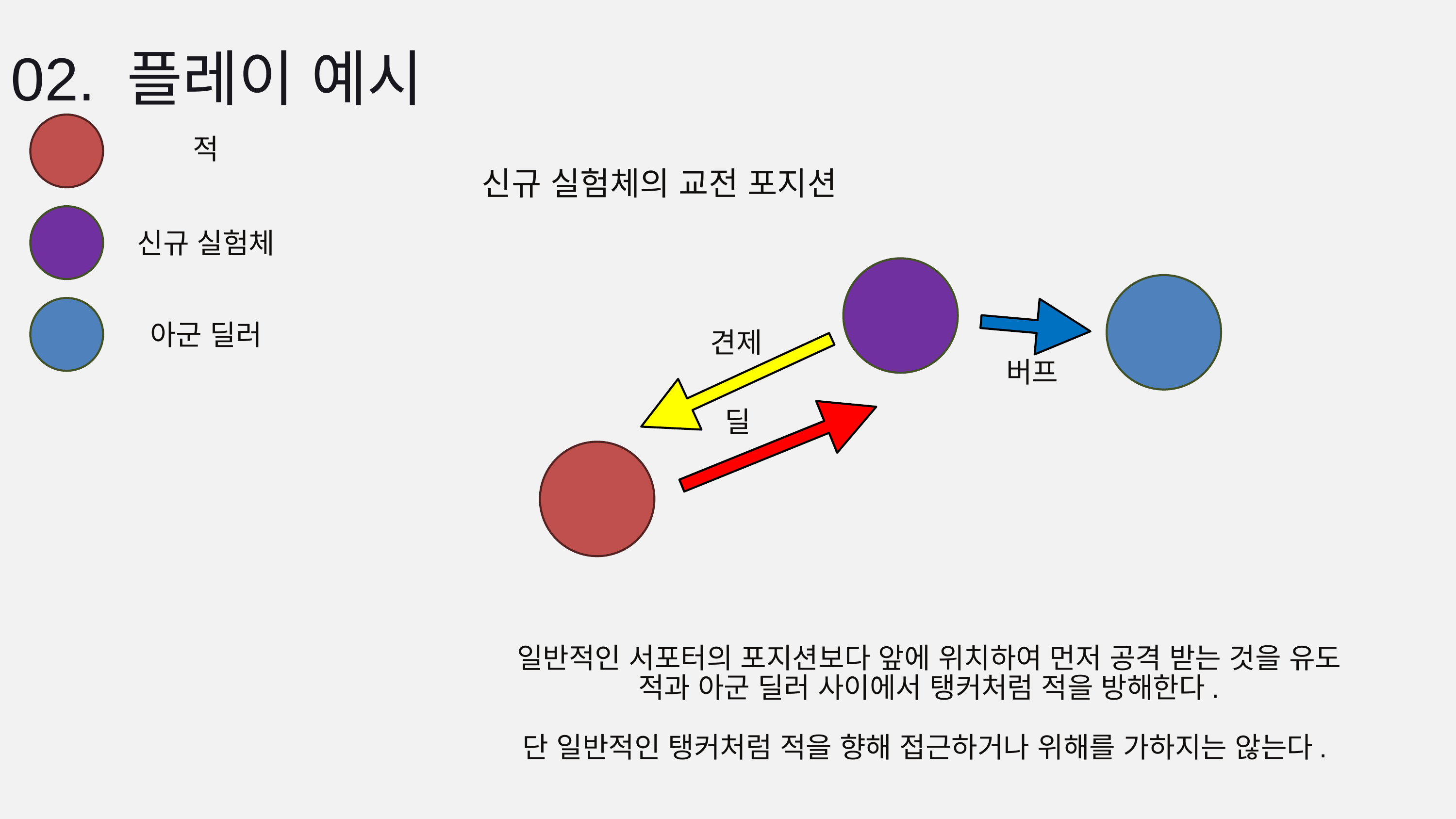

02. 플레이 예시

적
신규 실험체의 교전 포지션

신규 실험체

견제
버프
딜

아군 딜러
일반적인 서포터의 포지션보다 앞에 위치하여 먼저 공격 받는 것을 유도
적과 아군 딜러 사이에서 탱커처럼 적을 방해한다.

단 일반적인 탱커처럼 적을 향해 접근하거나 위해를 가하지는 않는다.